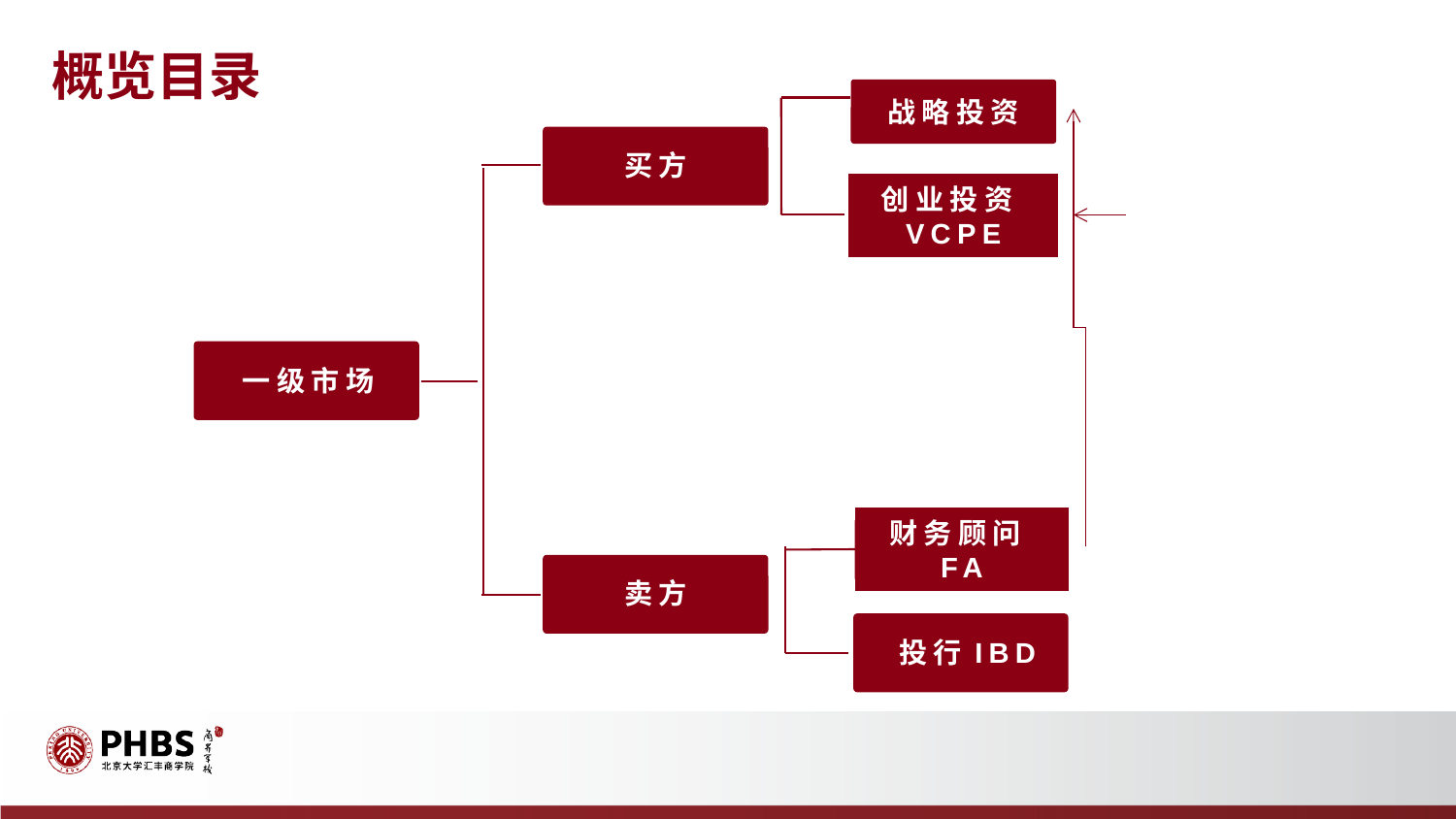

概览目录

战略投资

买方
创业投资VCPE

一级市场
财务顾问FA

卖方

投行IBD